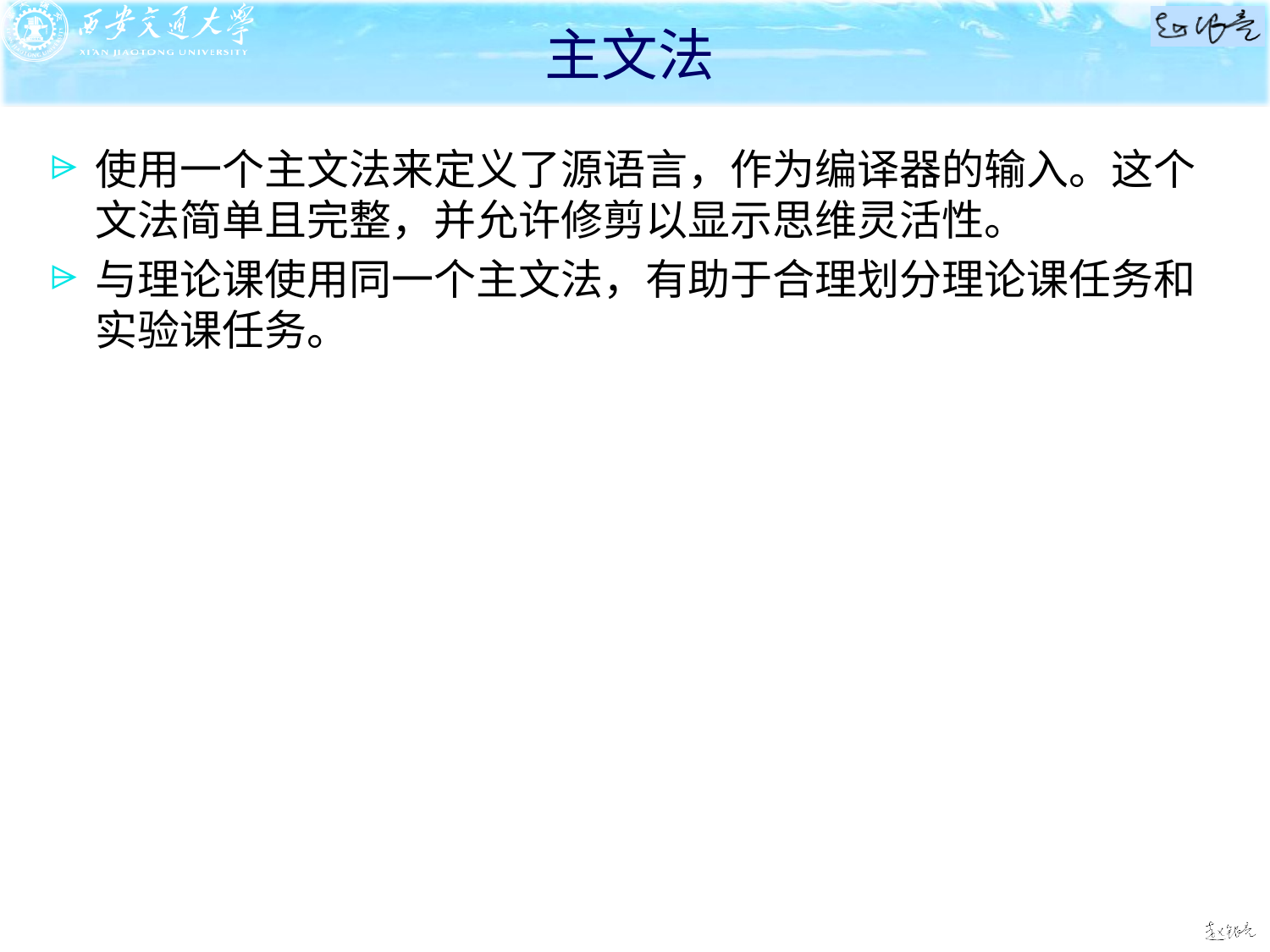

# 主文法
使用一个主文法来定义了源语言，作为编译器的输入。这个文法简单且完整，并允许修剪以显示思维灵活性。
与理论课使用同一个主文法，有助于合理划分理论课任务和实验课任务。